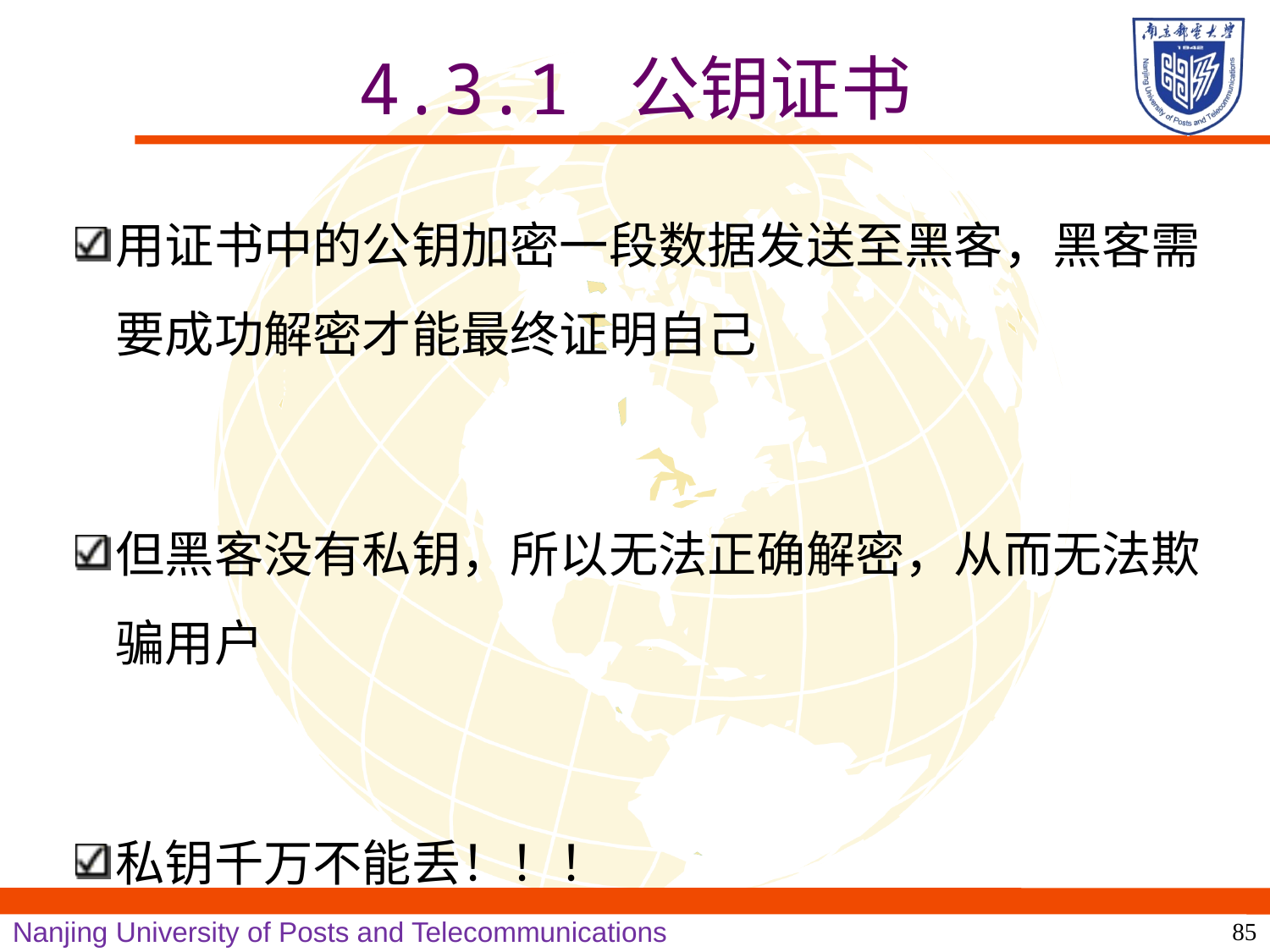

# 4.3.1 公钥证书
用证书中的公钥加密一段数据发送至黑客，黑客需要成功解密才能最终证明自己

但黑客没有私钥，所以无法正确解密，从而无法欺骗用户

私钥千万不能丢！！！

85